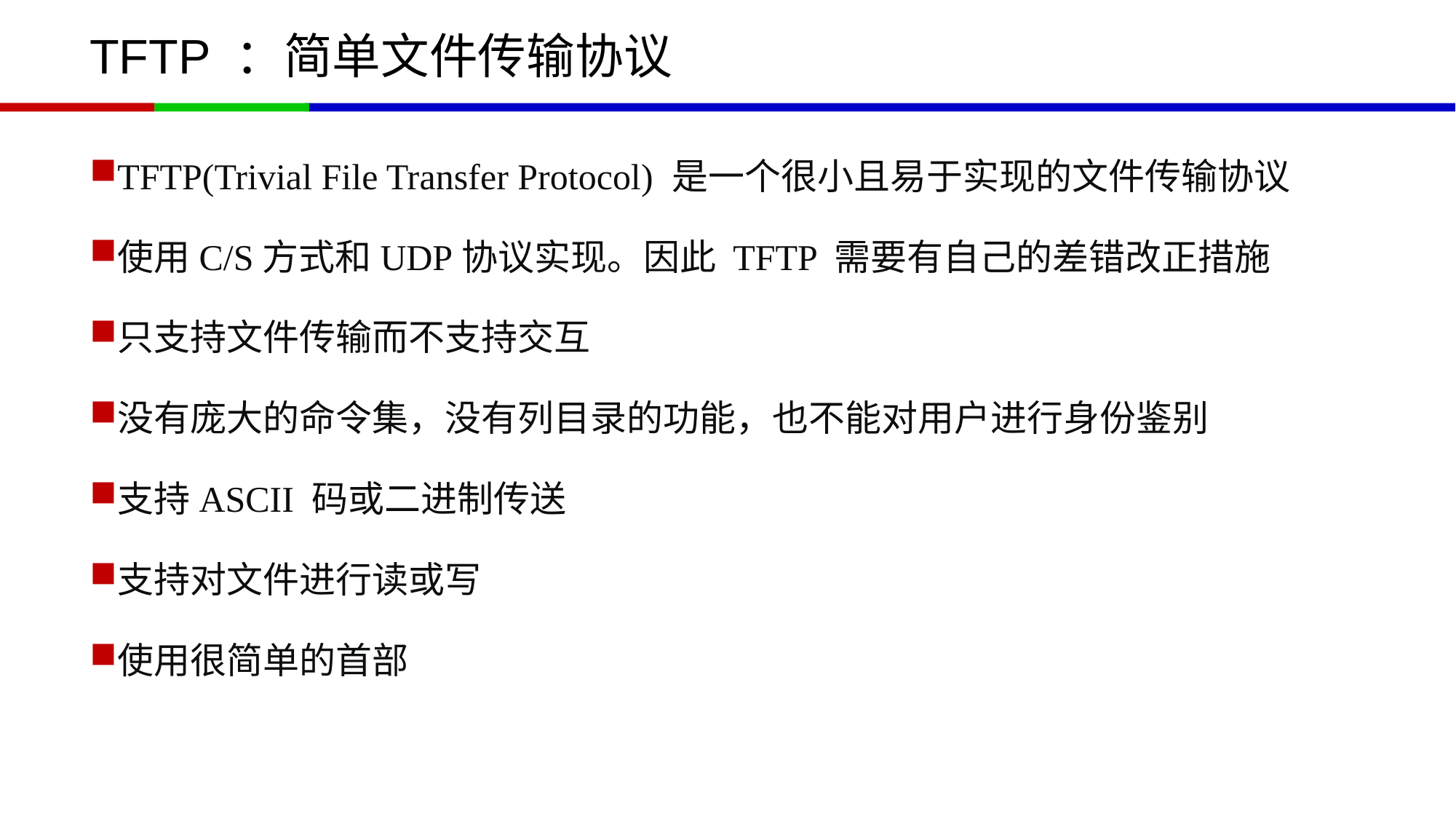

# TFTP ：简单文件传输协议
TFTP(Trivial File Transfer Protocol) 是一个很小且易于实现的文件传输协议
使用C/S方式和UDP协议实现。因此 TFTP 需要有自己的差错改正措施
只支持文件传输而不支持交互
没有庞大的命令集，没有列目录的功能，也不能对用户进行身份鉴别
支持ASCII 码或二进制传送
支持对文件进行读或写
使用很简单的首部
98